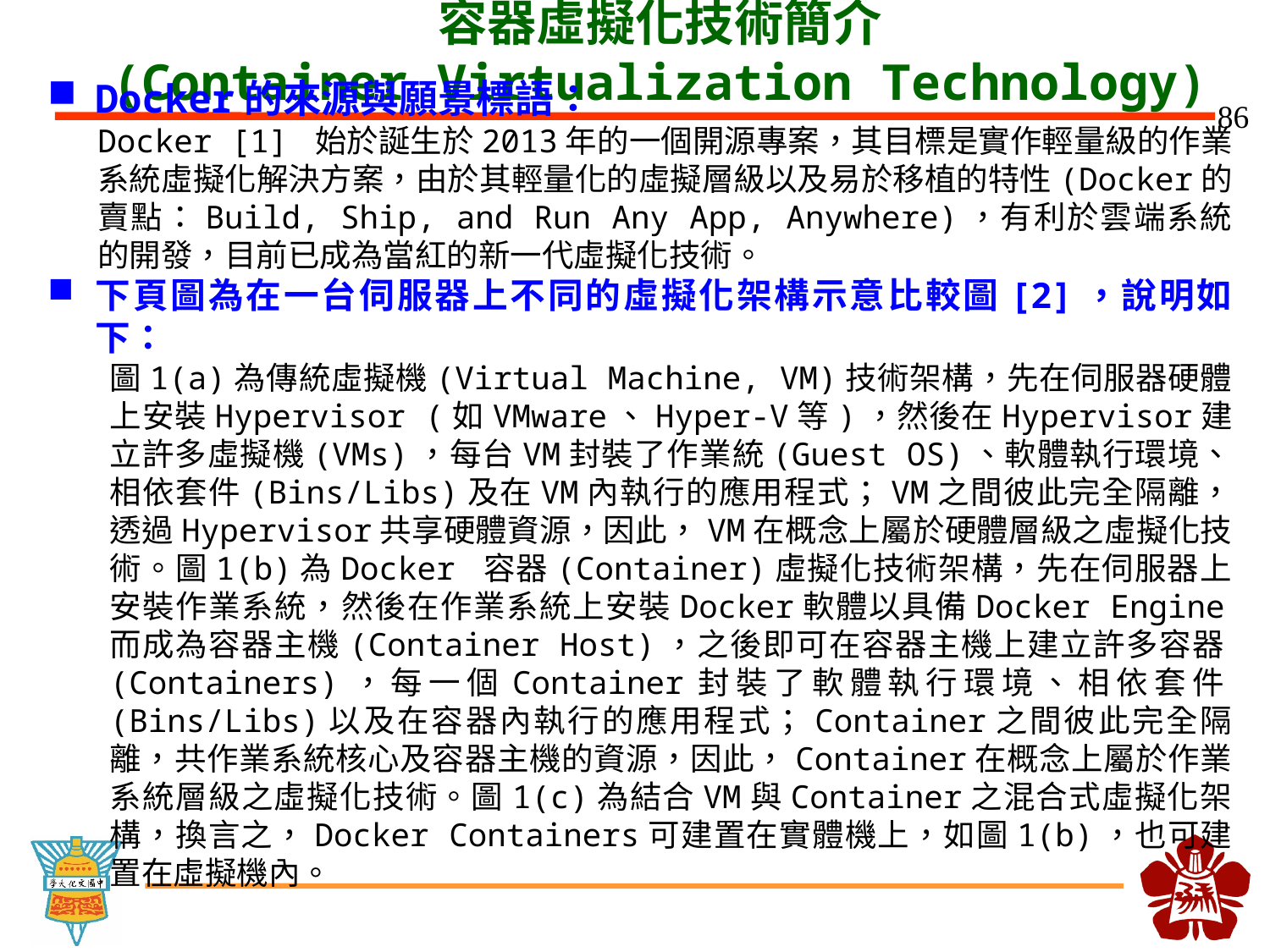

# 容器虛擬化技術簡介 (Container Virtualization Technology)
Docker的來源與願景標語：
Docker [1] 始於誕生於2013年的一個開源專案，其目標是實作輕量級的作業系統虛擬化解決方案，由於其輕量化的虛擬層級以及易於移植的特性(Docker的賣點：Build, Ship, and Run Any App, Anywhere)，有利於雲端系統的開發，目前已成為當紅的新一代虛擬化技術。
下頁圖為在一台伺服器上不同的虛擬化架構示意比較圖[2]，說明如下：
圖1(a)為傳統虛擬機(Virtual Machine, VM)技術架構，先在伺服器硬體上安裝Hypervisor (如VMware、Hyper-V等)，然後在Hypervisor建立許多虛擬機(VMs)，每台VM封裝了作業統(Guest OS)、軟體執行環境、相依套件(Bins/Libs)及在VM內執行的應用程式；VM之間彼此完全隔離，透過Hypervisor共享硬體資源，因此，VM在概念上屬於硬體層級之虛擬化技術。圖1(b)為Docker 容器(Container)虛擬化技術架構，先在伺服器上安裝作業系統，然後在作業系統上安裝Docker軟體以具備Docker Engine而成為容器主機(Container Host)，之後即可在容器主機上建立許多容器(Containers)，每一個Container封裝了軟體執行環境、相依套件(Bins/Libs)以及在容器內執行的應用程式；Container之間彼此完全隔離，共作業系統核心及容器主機的資源，因此，Container在概念上屬於作業系統層級之虛擬化技術。圖1(c)為結合VM與Container之混合式虛擬化架構，換言之，Docker Containers可建置在實體機上，如圖1(b)，也可建置在虛擬機內。